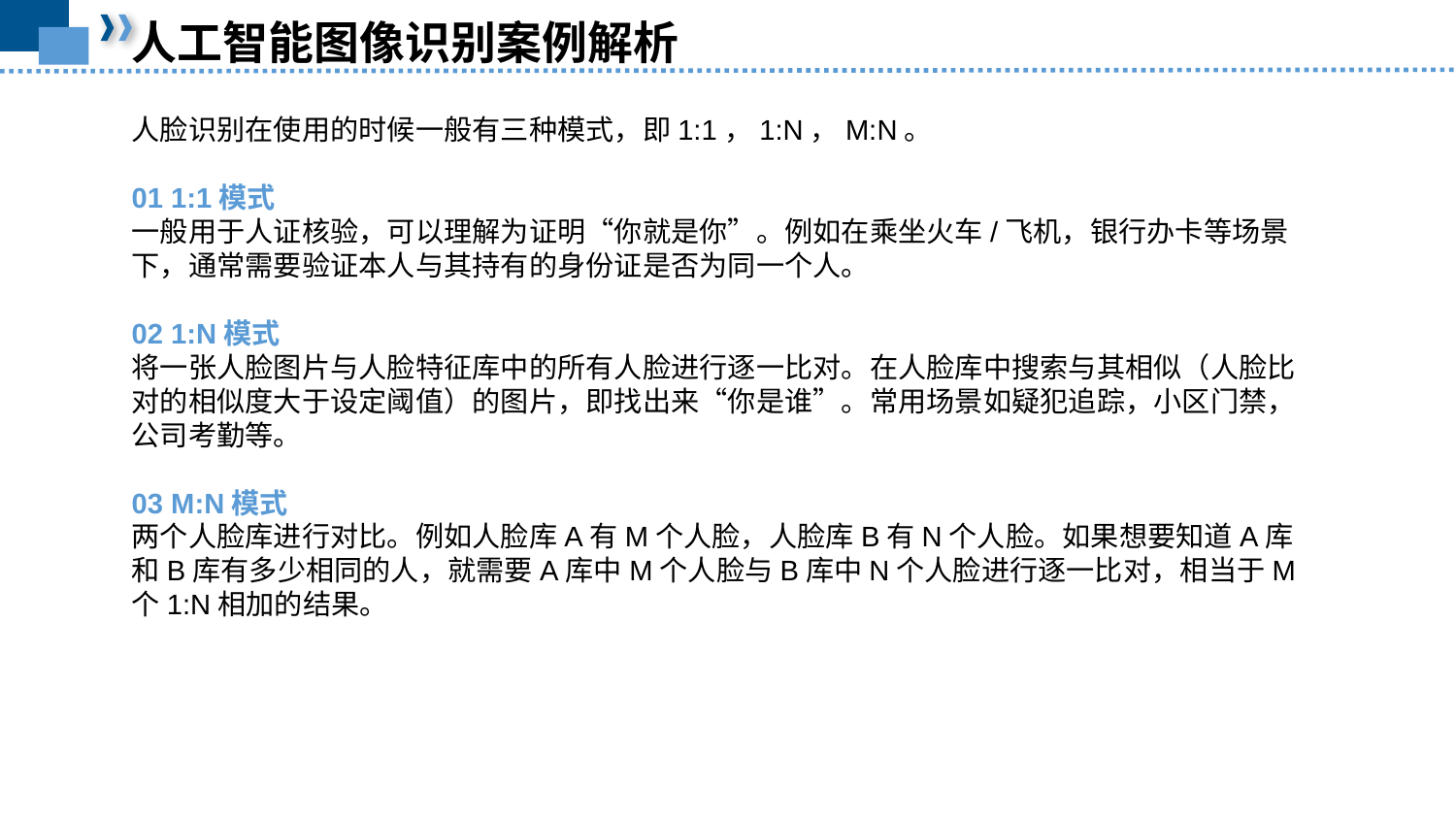

人工智能图像识别案例解析

人脸识别在使用的时候一般有三种模式，即1:1，1:N，M:N。

01 1:1模式
一般用于人证核验，可以理解为证明“你就是你”。例如在乘坐火车/飞机，银行办卡等场景下，通常需要验证本人与其持有的身份证是否为同一个人。

02 1:N模式
将一张人脸图片与人脸特征库中的所有人脸进行逐一比对。在人脸库中搜索与其相似（人脸比对的相似度大于设定阈值）的图片，即找出来“你是谁”。常用场景如疑犯追踪，小区门禁，公司考勤等。

03 M:N模式
两个人脸库进行对比。例如人脸库A有M个人脸，人脸库B有N个人脸。如果想要知道A库和B库有多少相同的人，就需要A库中M个人脸与B库中N个人脸进行逐一比对，相当于M个1:N相加的结果。